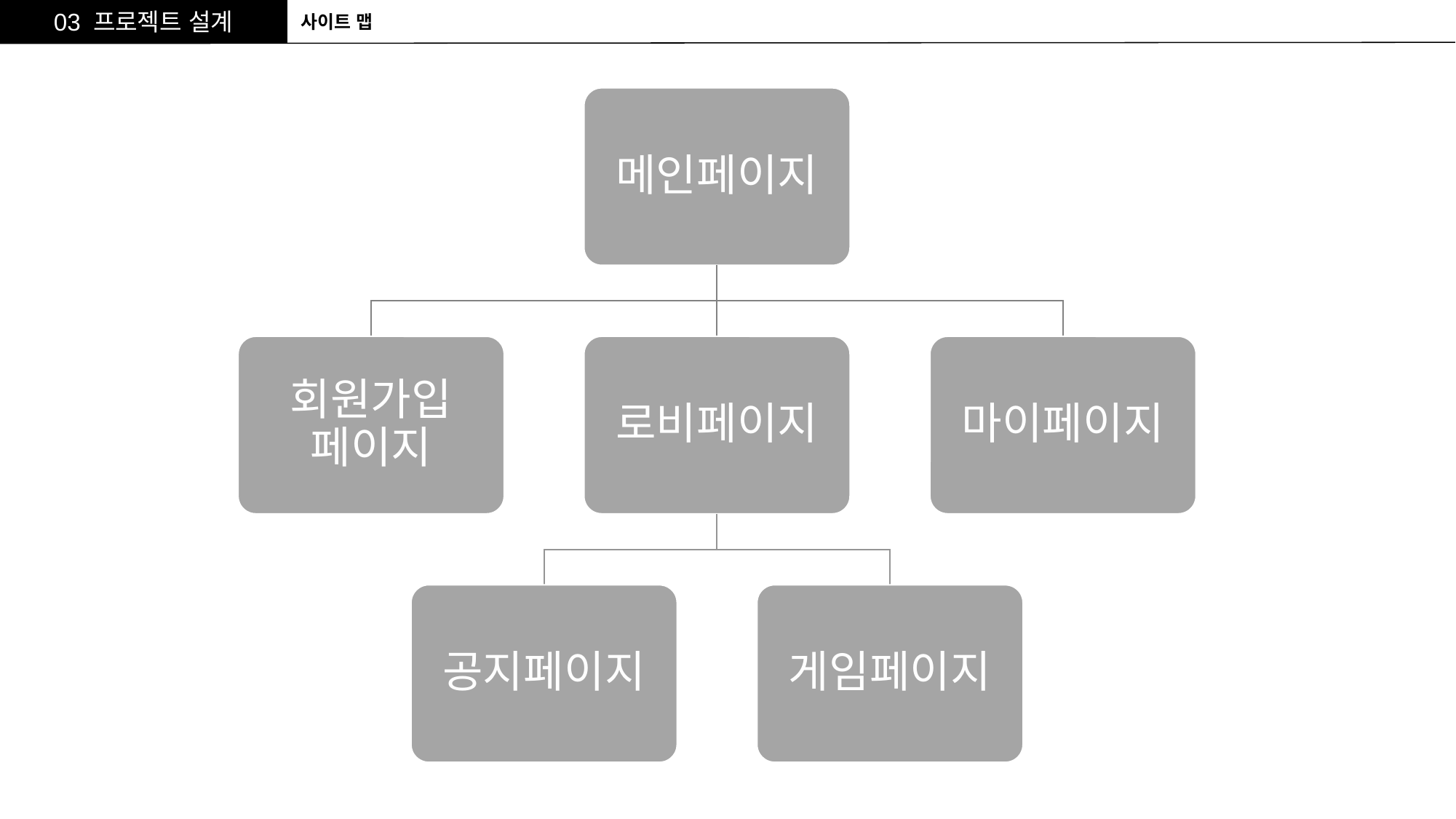

03 프로젝트 설계
사이트 맵

메인페이지

회원가입 페이지
로비페이지
마이페이지

공지페이지
게임페이지